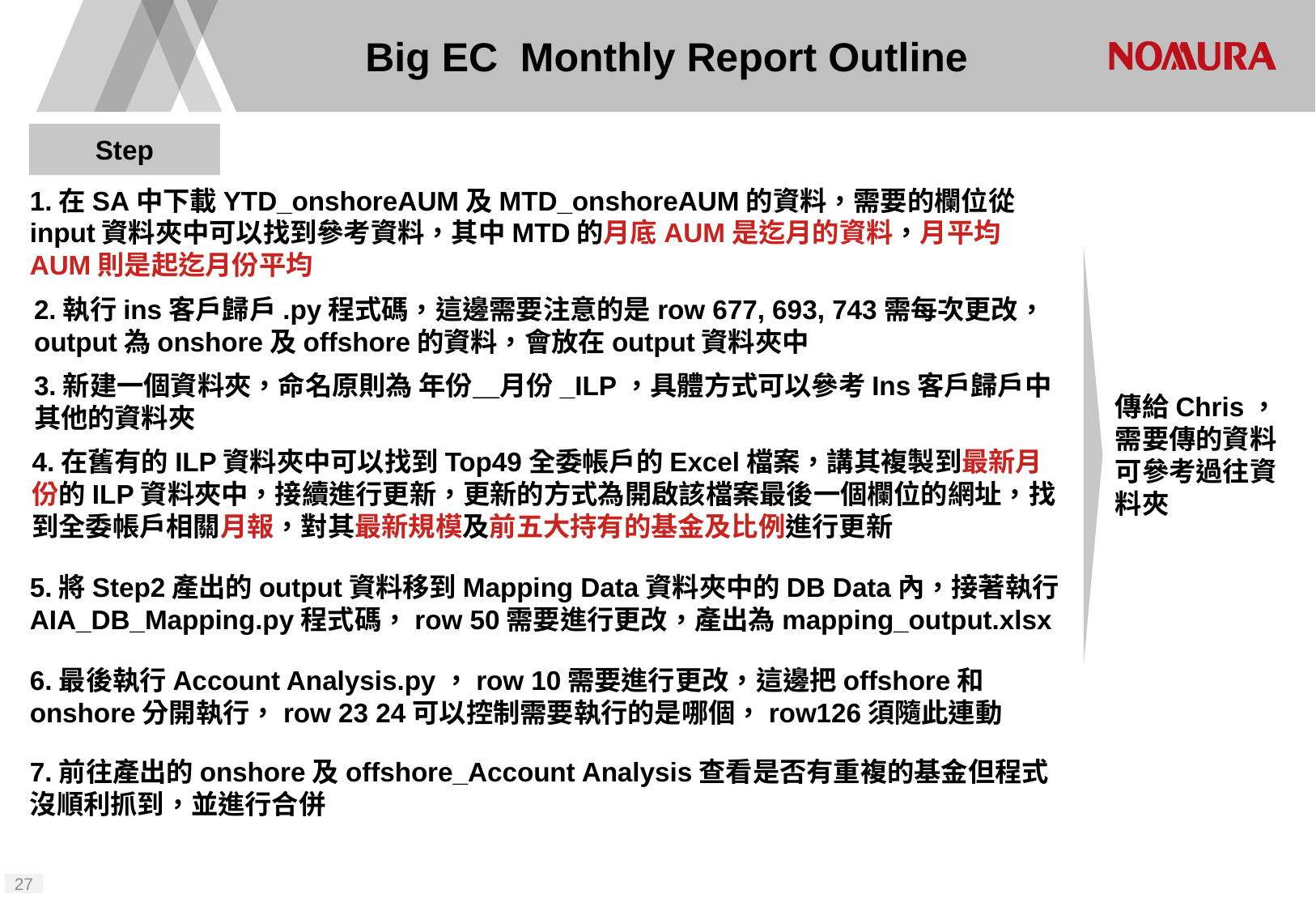

# Big EC  Monthly Report Outline
Step
1.在SA中下載YTD_onshoreAUM及MTD_onshoreAUM的資料，需要的欄位從input資料夾中可以找到參考資料，其中MTD的月底AUM是迄月的資料，月平均AUM則是起迄月份平均

2.執行ins客戶歸戶.py程式碼，這邊需要注意的是row 677, 693, 743需每次更改，output為onshore及offshore的資料，會放在output資料夾中

3.新建一個資料夾，命名原則為 年份＿月份_ILP，具體方式可以參考Ins客戶歸戶中其他的資料夾
傳給Chris，需要傳的資料可參考過往資料夾
4.在舊有的ILP資料夾中可以找到Top49全委帳戶的Excel檔案，講其複製到最新月份的ILP資料夾中，接續進行更新，更新的方式為開啟該檔案最後一個欄位的網址，找到全委帳戶相關月報，對其最新規模及前五大持有的基金及比例進行更新

5.將Step2產出的output資料移到Mapping Data資料夾中的DB Data內，接著執行AIA_DB_Mapping.py程式碼，row 50需要進行更改，產出為mapping_output.xlsx
6.最後執行Account Analysis.py，row 10需要進行更改，這邊把offshore和onshore分開執行，row 23 24可以控制需要執行的是哪個，row126須隨此連動
7.前往產出的onshore及offshore_Account Analysis查看是否有重複的基金但程式沒順利抓到，並進行合併
27